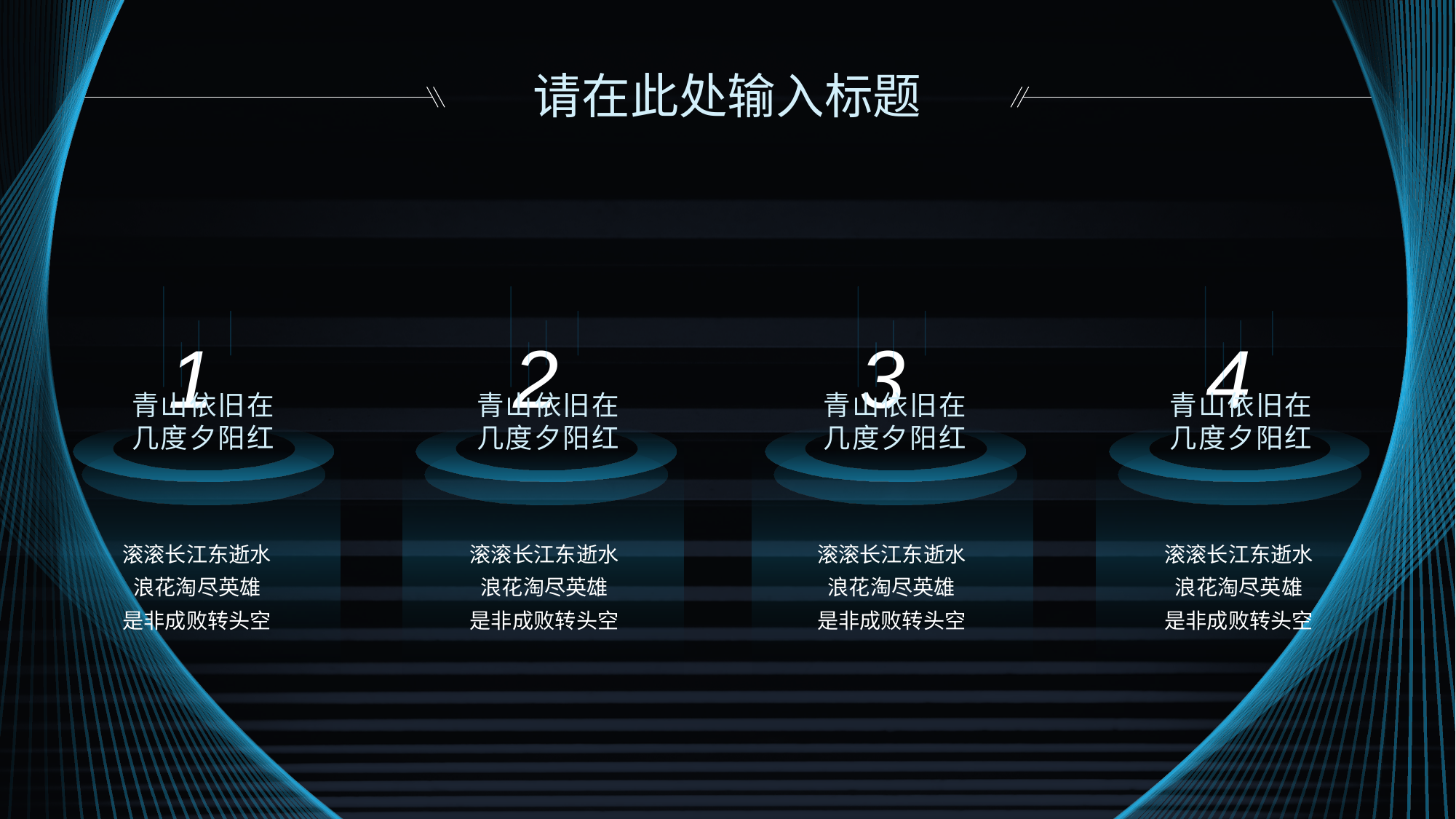

请在此处输入标题
1
2
3
4
青山依旧在
几度夕阳红
青山依旧在
几度夕阳红
青山依旧在
几度夕阳红
青山依旧在
几度夕阳红

滚滚长江东逝水
浪花淘尽英雄
是非成败转头空
滚滚长江东逝水
浪花淘尽英雄
是非成败转头空
滚滚长江东逝水
浪花淘尽英雄
是非成败转头空
滚滚长江东逝水
浪花淘尽英雄
是非成败转头空